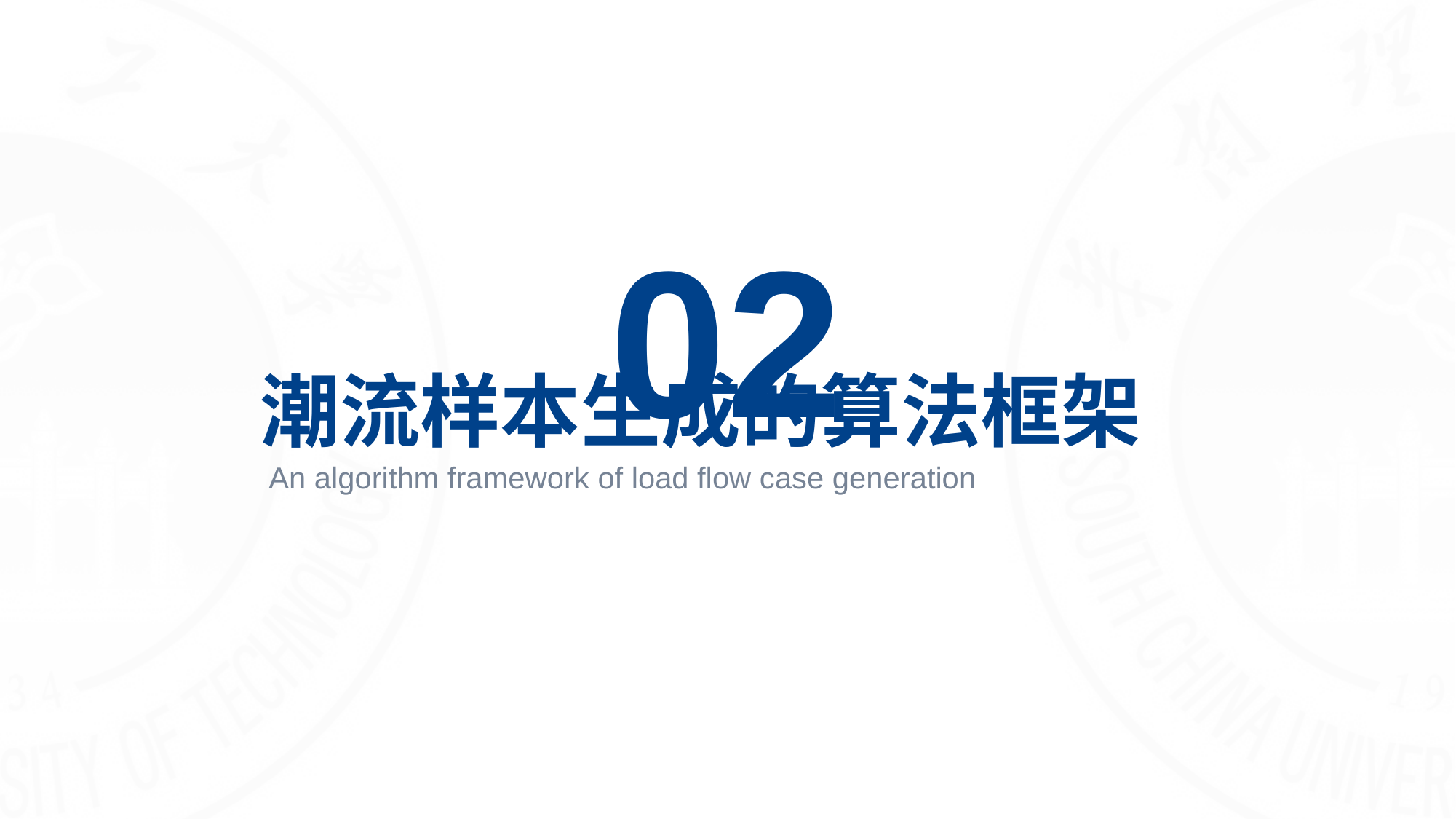

02
潮流样本生成的算法框架
 An algorithm framework of load flow case generation